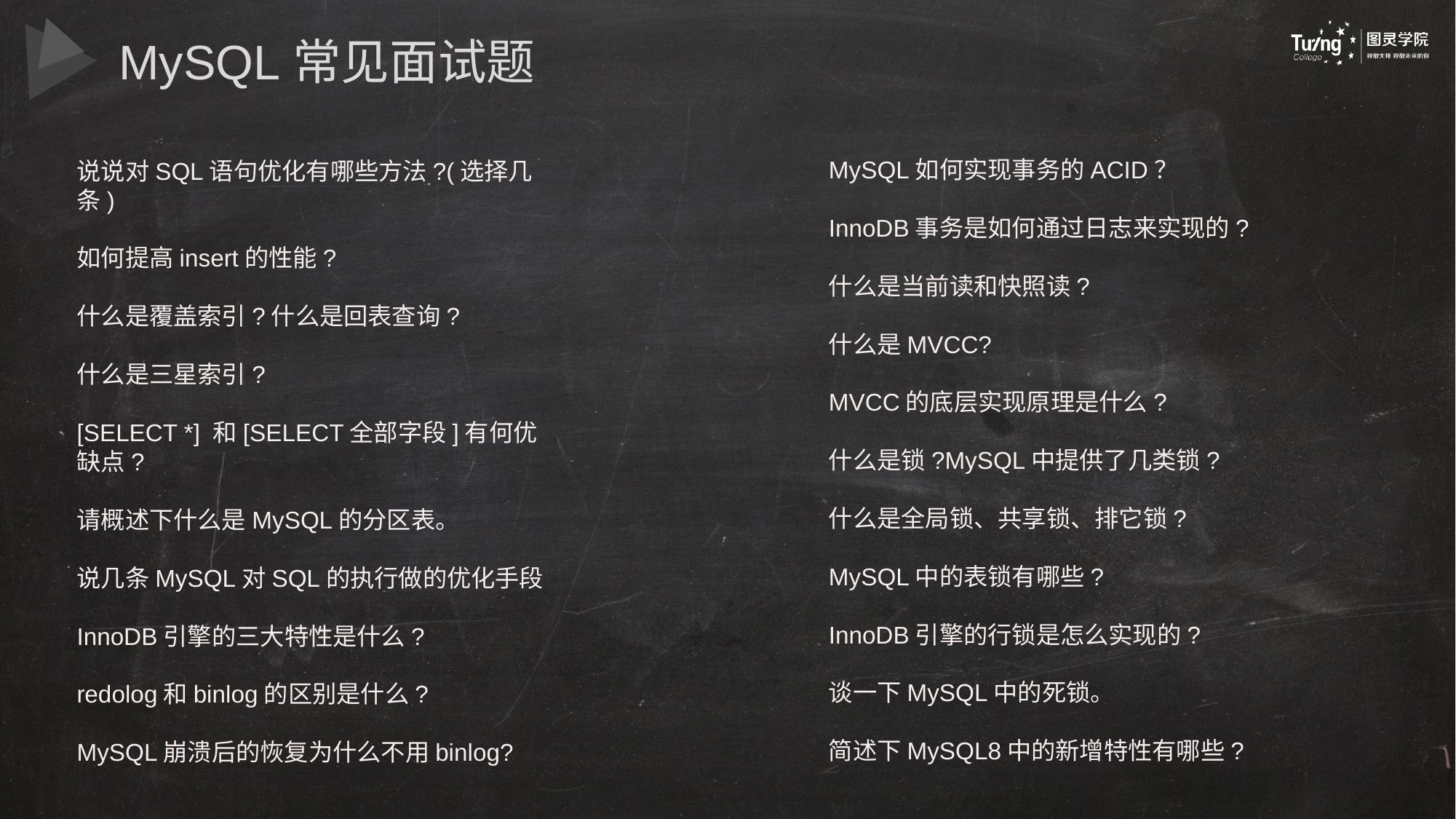

MySQL常见面试题
MySQL如何实现事务的ACID？

InnoDB事务是如何通过日志来实现的?

什么是当前读和快照读?

什么是MVCC?

MVCC的底层实现原理是什么?

什么是锁?MySQL中提供了几类锁?

什么是全局锁、共享锁、排它锁?

MySQL中的表锁有哪些?

InnoDB引擎的行锁是怎么实现的?

谈一下MySQL中的死锁。

简述下MySQL8中的新增特性有哪些?
说说对SQL语句优化有哪些方法?(选择几条)

如何提高insert的性能?

什么是覆盖索引?什么是回表查询?

什么是三星索引?

[SELECT *] 和[SELECT全部字段]有何优缺点?

请概述下什么是MySQL的分区表。

说几条MySQL对SQL的执行做的优化手段

InnoDB引擎的三大特性是什么?

redolog和binlog的区别是什么?

MySQL崩溃后的恢复为什么不用binlog?